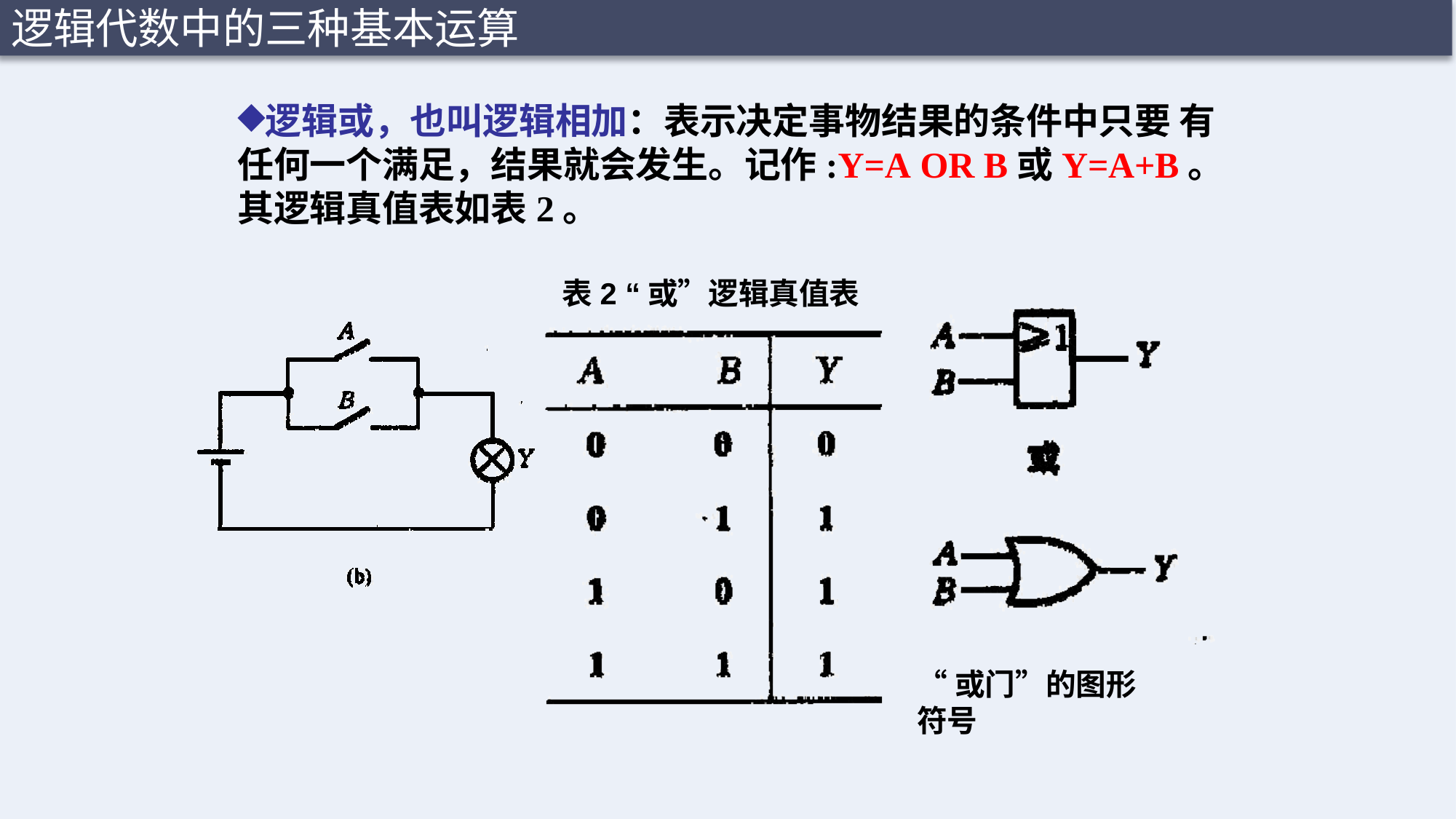

逻辑代数中的三种基本运算
逻辑或，也叫逻辑相加：表示决定事物结果的条件中只要 有任何一个满足，结果就会发生。记作:Y=A OR B或Y=A+B。 其逻辑真值表如表2。

表2 “或”逻辑真值表

“或门”的图形符号